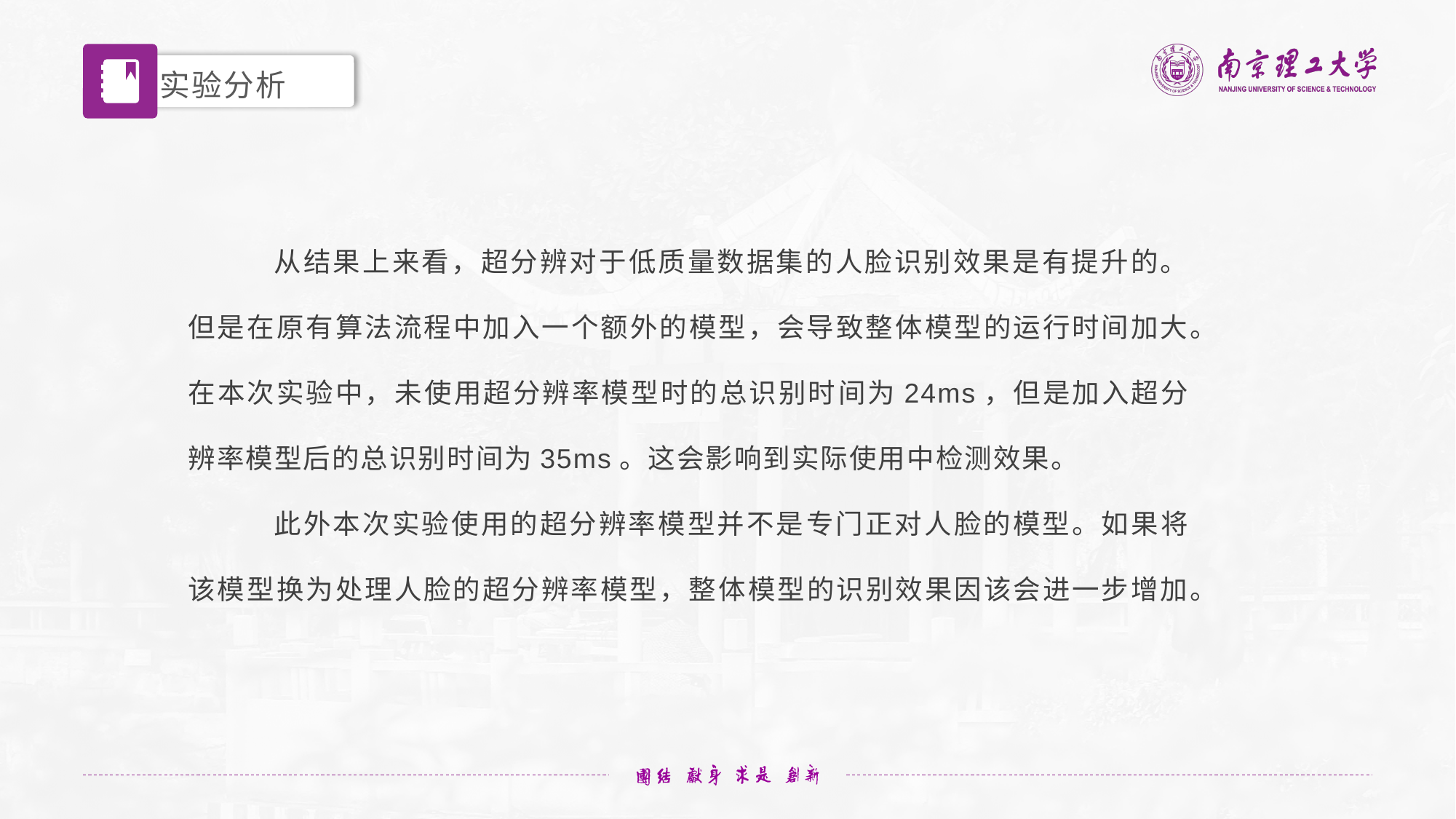

实验分析
从结果上来看，超分辨对于低质量数据集的人脸识别效果是有提升的。但是在原有算法流程中加入一个额外的模型，会导致整体模型的运行时间加大。在本次实验中，未使用超分辨率模型时的总识别时间为24ms，但是加入超分辨率模型后的总识别时间为35ms。这会影响到实际使用中检测效果。
此外本次实验使用的超分辨率模型并不是专门正对人脸的模型。如果将该模型换为处理人脸的超分辨率模型，整体模型的识别效果因该会进一步增加。